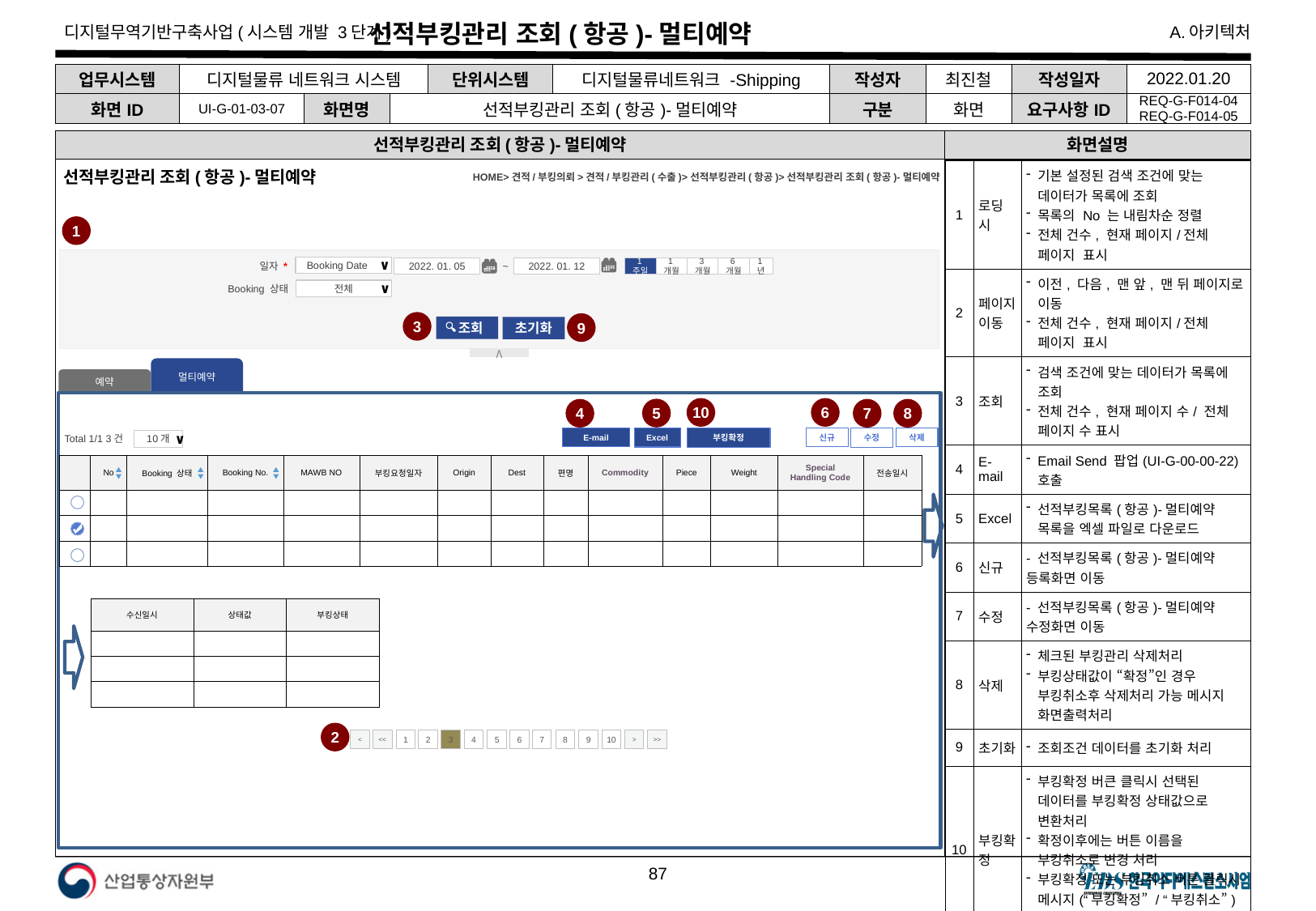

# 선적부킹관리 조회(항공)-멀티예약
| 업무시스템 | 디지털물류 네트워크 시스템 |  |  | 단위시스템 | 디지털물류네트워크 -Shipping | 작성자 | 최진철 | 작성일자 | 2022.01.20 |
| --- | --- | --- | --- | --- | --- | --- | --- | --- | --- |
| 화면ID | UI-G-01-03-07 | 화면명 | 선적부킹관리 조회(항공)-멀티예약 |  |  | 구분 | 화면 | 요구사항ID | REQ-G-F014-04 REQ-G-F014-05 |
선적부킹관리 조회(항공)-멀티예약
화면설명

선적부킹관리 조회(항공)-멀티예약
HOME>견적/부킹의뢰>견적/부킹관리(수출)>선적부킹관리(항공)>선적부킹관리 조회(항공)-멀티예약

| 1 | 로딩 시 | 기본 설정된 검색 조건에 맞는 데이터가 목록에 조회 목록의 No 는 내림차순 정렬 전체 건수, 현재 페이지/전체 페이지 표시 |
| --- | --- | --- |
| 2 | 페이지 이동 | 이전, 다음, 맨 앞, 맨 뒤 페이지로 이동 전체 건수, 현재 페이지/전체 페이지 표시 |
| 3 | 조회 | 검색 조건에 맞는 데이터가 목록에 조회 전체 건수, 현재 페이지 수/ 전체 페이지 수 표시 |
| 4 | E-mail | Email Send 팝업(UI-G-00-00-22) 호출 |
| 5 | Excel | 선적부킹목록(항공)-멀티예약 목록을 엑셀 파일로 다운로드 |
| 6 | 신규 | - 선적부킹목록(항공)-멀티예약 등록화면 이동 |
| 7 | 수정 | - 선적부킹목록(항공)-멀티예약 수정화면 이동 |
| 8 | 삭제 | 체크된 부킹관리 삭제처리 부킹상태값이 “확정”인 경우 부킹취소후 삭제처리 가능 메시지 화면출력처리 |
| 9 | 초기화 | 조회조건 데이터를 초기화 처리 |
| 10 | 부킹확정 | 부킹확정 버큰 클릭시 선택된 데이터를 부킹확정 상태값으로 변환처리 확정이후에는 버튼 이름을 부킹취소로 변경 처리 부킹확정 또는 부킹취소 버튼 클릭시 메시지(“부킹확정” / “부킹취소”)화면출력 처리 |
|  | ※ 보안체크 SR3-1. 예외처리 : 에러 시 시스템 정보 노출차단(에러 시 오류페이지 이동 공통 적용) |  |
1

∧
일자 *
Booking Date
∨
1주일
2022. 01. 05
~
2022. 01. 12

1년
1개월
6개월
3개월
Booking 상태
전체
∨
3
9
 조회

초기화
멀티예약
예약

10
6
5
8
7
4
E-mail
Total 1/1 3건
10개
∨
신규
삭제
Excel
수정
부킹확정
|  | No | Booking 상태 | Booking No. | MAWB NO | 부킹요청일자 | Origin | Dest | 편명 | Commodity | Piece | Weight | Special Handling Code | 전송일시 |
| --- | --- | --- | --- | --- | --- | --- | --- | --- | --- | --- | --- | --- | --- |
|  |  |  |  |  |  |  |  |  |  |  |  |  |  |
|  |  |  |  |  |  |  |  |  |  |  |  |  |  |
|  |  |  |  |  |  |  |  |  |  |  |  |  |  |

| 수신일시 | 상태값 | 부킹상태 |
| --- | --- | --- |
|  |  |  |
|  |  |  |
|  |  |  |

2
<
<<
1
2
3
4
5
6
7
8
9
10
>
>>